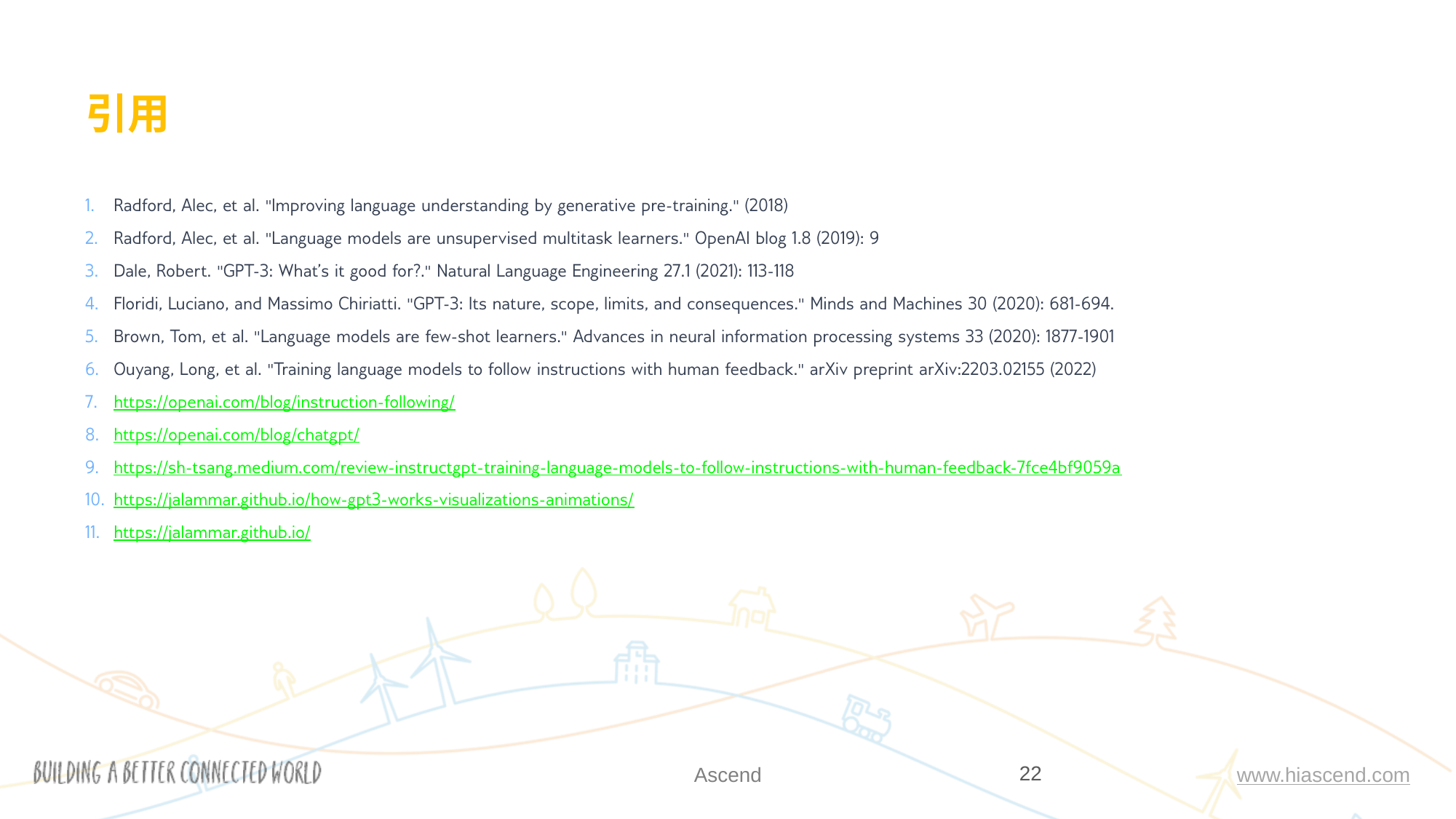

# 引用
Radford, Alec, et al. "Improving language understanding by generative pre-training." (2018)
Radford, Alec, et al. "Language models are unsupervised multitask learners." OpenAI blog 1.8 (2019): 9
Dale, Robert. "GPT-3: What’s it good for?." Natural Language Engineering 27.1 (2021): 113-118
Floridi, Luciano, and Massimo Chiriatti. "GPT-3: Its nature, scope, limits, and consequences." Minds and Machines 30 (2020): 681-694.
Brown, Tom, et al. "Language models are few-shot learners." Advances in neural information processing systems 33 (2020): 1877-1901
Ouyang, Long, et al. "Training language models to follow instructions with human feedback." arXiv preprint arXiv:2203.02155 (2022)
https://openai.com/blog/instruction-following/
https://openai.com/blog/chatgpt/
https://sh-tsang.medium.com/review-instructgpt-training-language-models-to-follow-instructions-with-human-feedback-7fce4bf9059a
https://jalammar.github.io/how-gpt3-works-visualizations-animations/
https://jalammar.github.io/